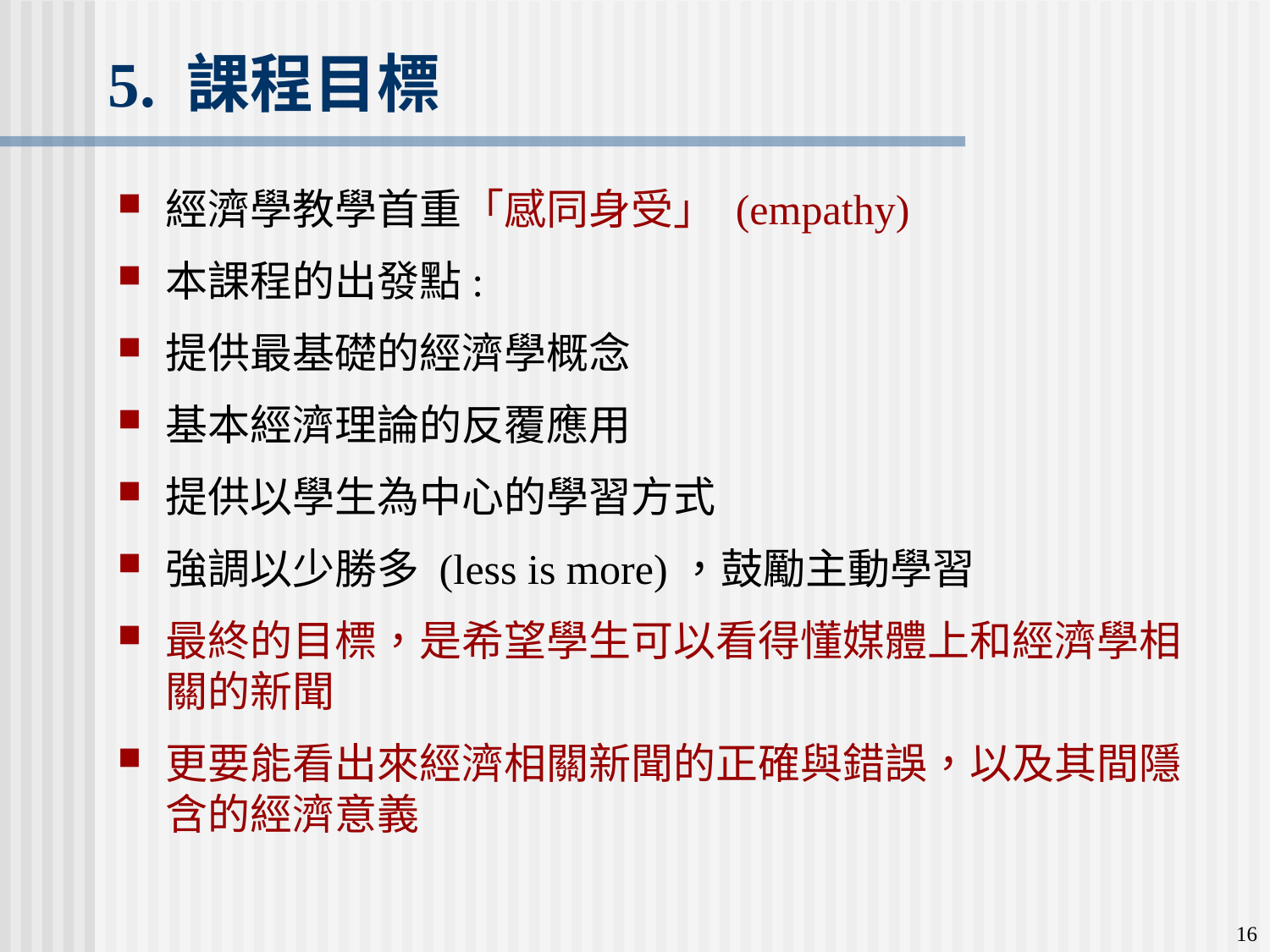

5. 課程目標
經濟學教學首重「感同身受」 (empathy)
本課程的出發點:
提供最基礎的經濟學概念
基本經濟理論的反覆應用
提供以學生為中心的學習方式
強調以少勝多 (less is more)，鼓勵主動學習
最終的目標，是希望學生可以看得懂媒體上和經濟學相關的新聞
更要能看出來經濟相關新聞的正確與錯誤，以及其間隱含的經濟意義

16